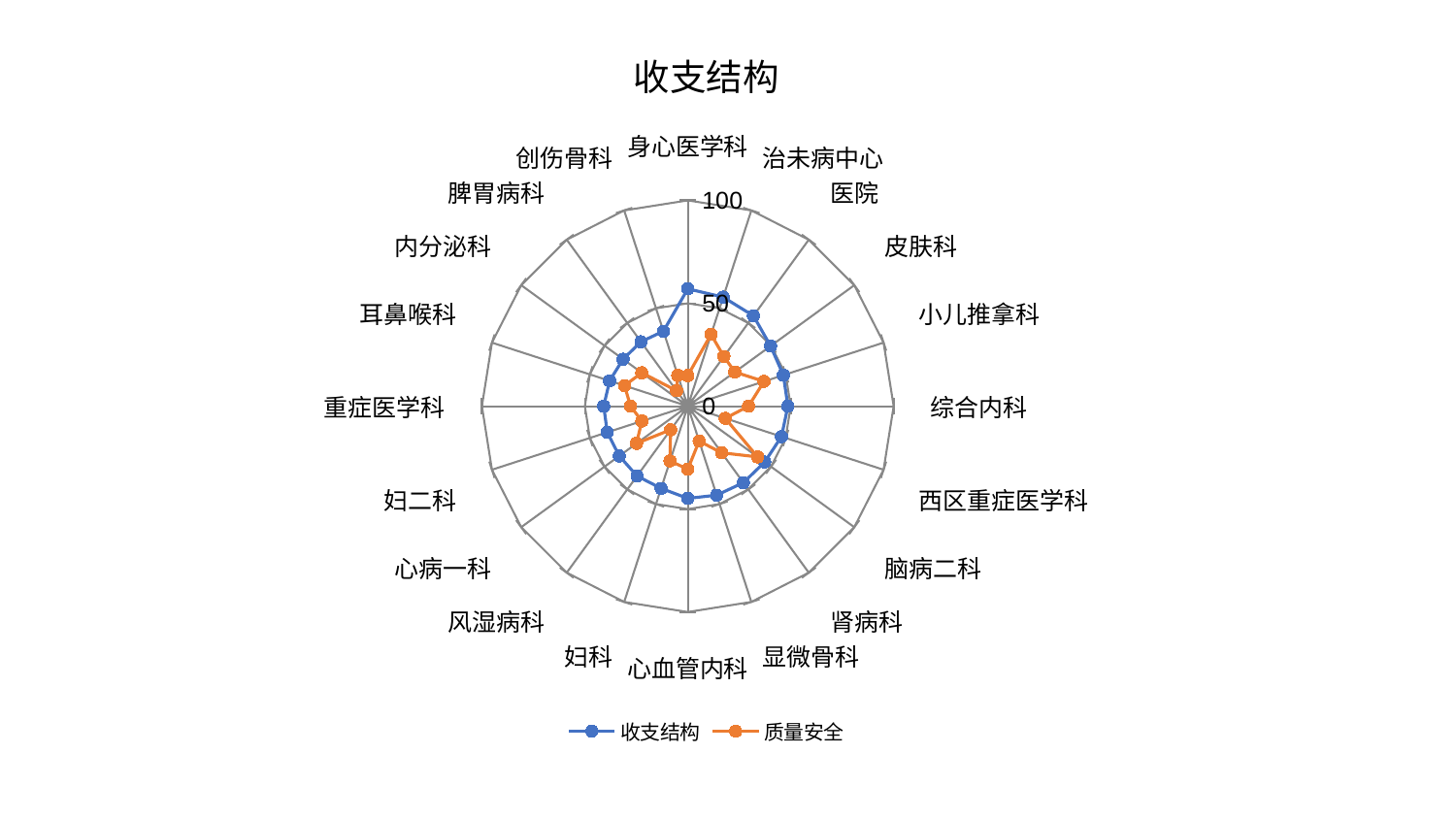

### Chart: 收支结构

| Category | 收支结构 | 质量安全 |
|---|---|---|
| 身心医学科 | 57.01766800918685 | 14.906377499698195 |
| 治未病中心 | 55.73310390971146 | 36.66625412178169 |
| 医院 | 54.28912872812186 | 29.881653434208395 |
| 皮肤科 | 49.725370965193 | 28.261424323400025 |
| 小儿推拿科 | 48.835672074092464 | 38.94575195444018 |
| 综合内科 | 48.653246606060755 | 29.522762576182572 |
| 西区重症医学科 | 47.889041806140376 | 19.160155464748907 |
| 脑病二科 | 46.196690041485105 | 41.9349829317646 |
| 肾病科 | 45.95106388421056 | 27.986614583121025 |
| 显微骨科 | 45.46045812340046 | 17.82995669355077 |
| 心血管内科 | 44.79704863351476 | 30.645925227605545 |
| 妇科 | 41.98200452953767 | 27.974615025932355 |
| 风湿病科 | 41.93451020194697 | 14.186532848863857 |
| 心病一科 | 41.14159235488372 | 30.771162637026578 |
| 妇二科 | 41.12572709805465 | 23.451823007280563 |
| 重症医学科 | 40.82914945260718 | 27.768803158754725 |
| 耳鼻喉科 | 39.91659304755684 | 32.339481083091925 |
| 内分泌科 | 38.85801553731037 | 27.61803479496846 |
| 脾胃病科 | 38.69422791213147 | 9.276974349019047 |
| 创伤骨科 | 38.30642824214009 | 15.798527745610874 |
58